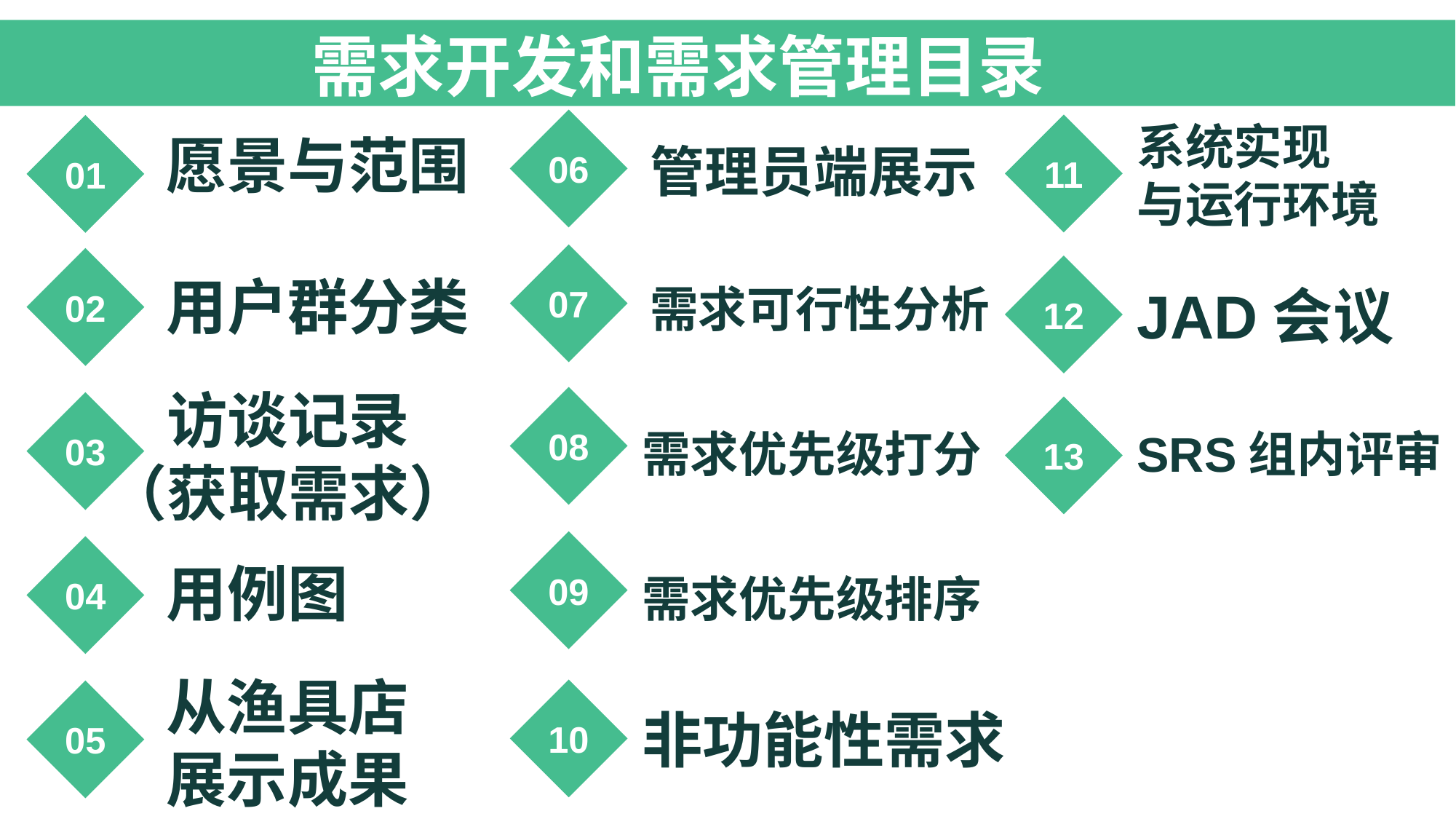

目录
CONTENTS

需求开发和需求管理目录
系统实现
与运行环境
06
11
01
愿景与范围
管理员端展示
07
02
12
需求可行性分析
用户群分类
JAD会议
08
03
13
需求优先级打分
SRS组内评审
访谈记录
（获取需求）
09
04
需求优先级排序
用例图
从渔具店
展示成果
10
05
非功能性需求